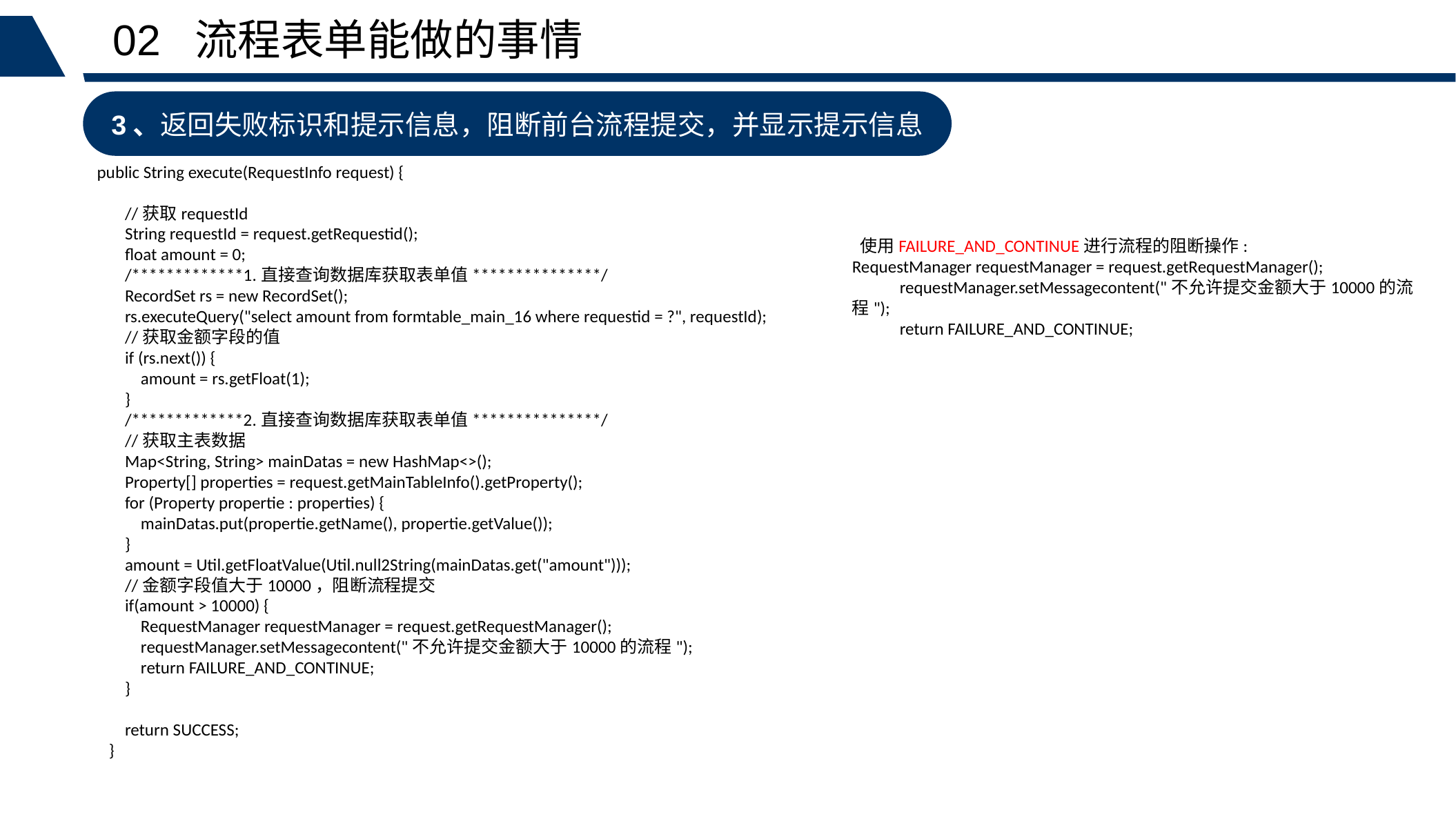

02  流程表单能做的事情

3、返回失败标识和提示信息，阻断前台流程提交，并显示提示信息
 public String execute(RequestInfo request) {

        //获取requestId
        String requestId = request.getRequestid();
        float amount = 0;
        /*************1.直接查询数据库获取表单值***************/
        RecordSet rs = new RecordSet();
        rs.executeQuery("select amount from formtable_main_16 where requestid = ?", requestId);
        //获取金额字段的值
        if (rs.next()) {
            amount = rs.getFloat(1);
        }
        /*************2.直接查询数据库获取表单值***************/
        //获取主表数据
        Map<String, String> mainDatas = new HashMap<>();
        Property[] properties = request.getMainTableInfo().getProperty();
        for (Property propertie : properties) {
            mainDatas.put(propertie.getName(), propertie.getValue());
        }
        amount = Util.getFloatValue(Util.null2String(mainDatas.get("amount")));
        //金额字段值大于10000，阻断流程提交
        if(amount > 10000) {
            RequestManager requestManager = request.getRequestManager();
            requestManager.setMessagecontent("不允许提交金额大于10000的流程");
            return FAILURE_AND_CONTINUE;
        }

        return SUCCESS;
    }
虚心学习,掌握技能

 使用FAILURE_AND_CONTINUE进行流程的阻断操作:
RequestManager requestManager = request.getRequestManager();
            requestManager.setMessagecontent("不允许提交金额大于10000的流程");
            return FAILURE_AND_CONTINUE;
遵守安全生产的一般规则